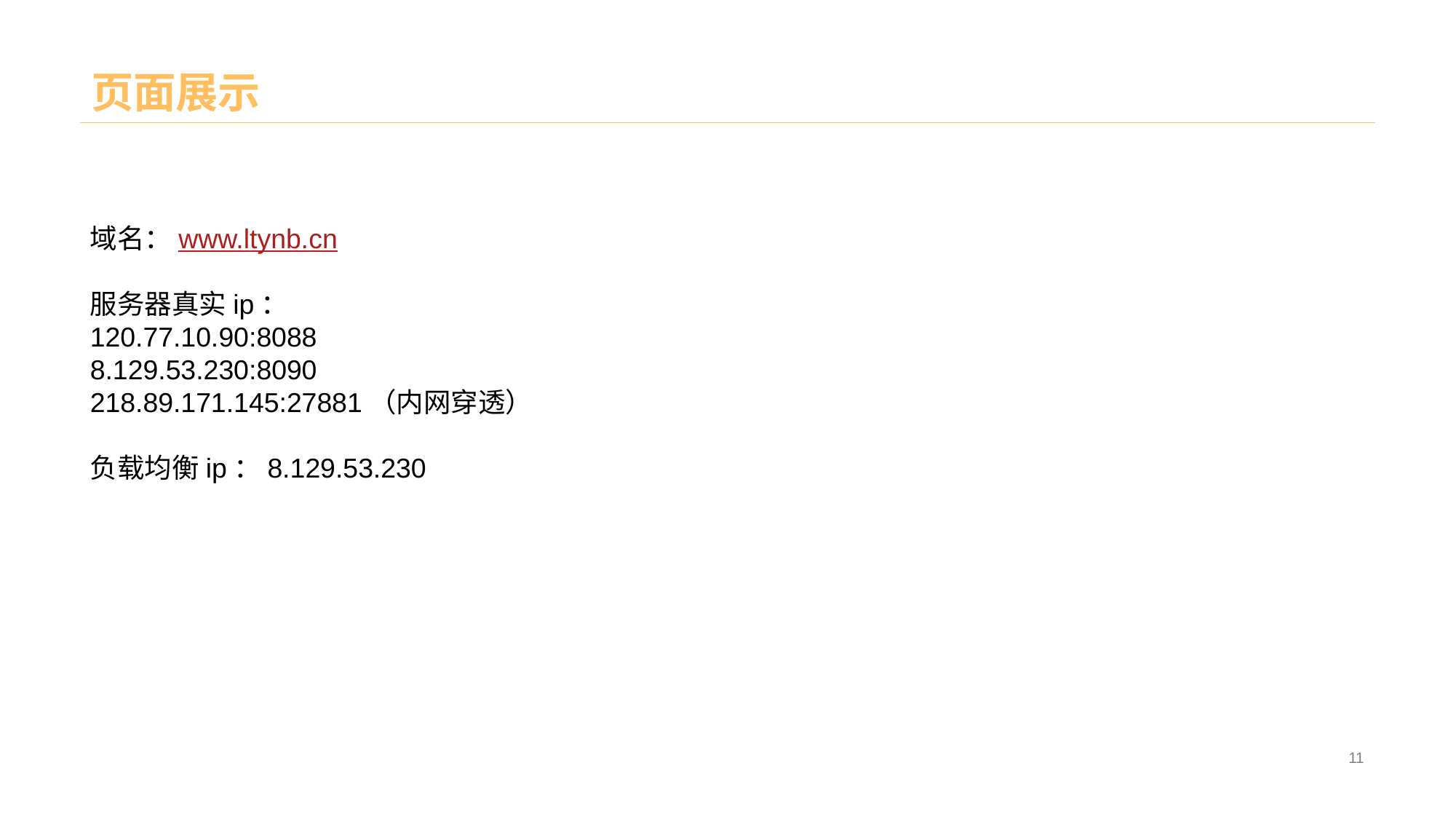

# 页面展示
域名：www.ltynb.cn

服务器真实ip：
120.77.10.90:8088
8.129.53.230:8090
218.89.171.145:27881（内网穿透）

负载均衡ip：8.129.53.230
11